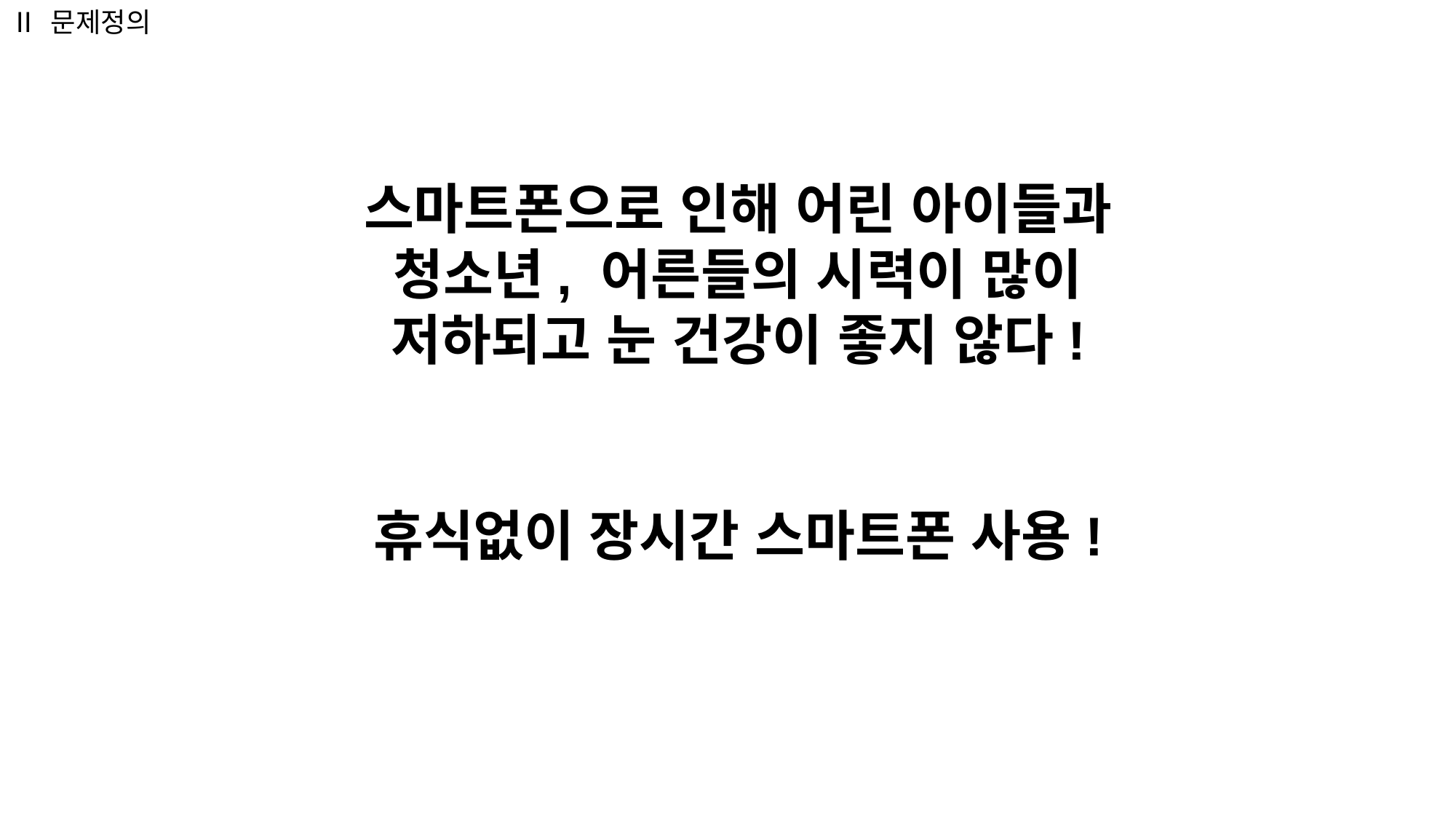

Ⅱ 문제정의
스마트폰으로 인해 어린 아이들과 청소년, 어른들의 시력이 많이 저하되고 눈 건강이 좋지 않다!
휴식없이 장시간 스마트폰 사용!